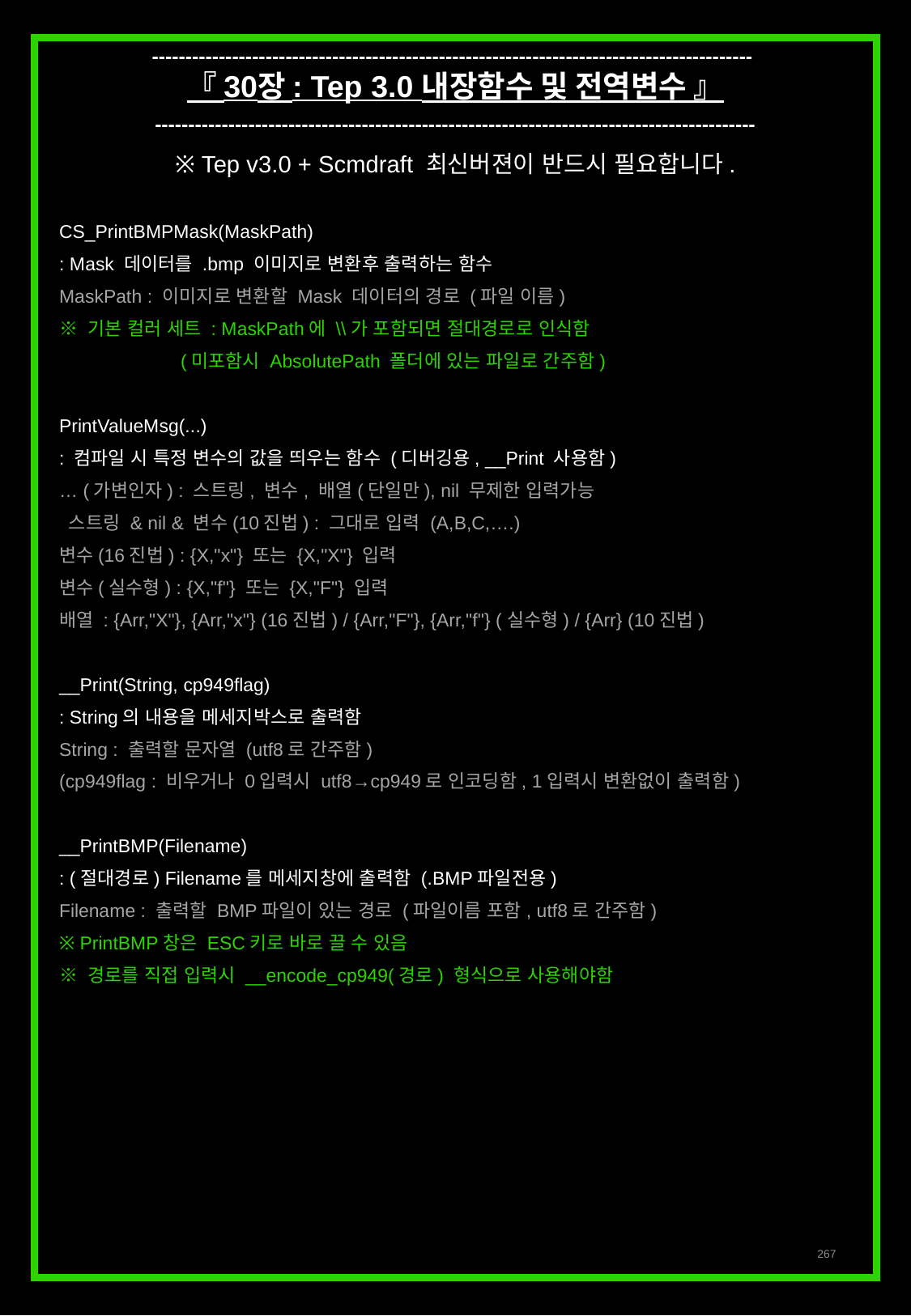

------------------------------------------------------------------------------------------
『 30장 : Tep 3.0 내장함수 및 전역변수 』
------------------------------------------------------------------------------------------

※ Tep v3.0 + Scmdraft 최신버젼이 반드시 필요합니다.

CS_PrintBMPMask(MaskPath)
: Mask 데이터를 .bmp 이미지로 변환후 출력하는 함수
MaskPath : 이미지로 변환할 Mask 데이터의 경로 (파일 이름)
※ 기본 컬러 세트 : MaskPath에 \\가 포함되면 절대경로로 인식함
 	(미포함시 AbsolutePath 폴더에 있는 파일로 간주함)

PrintValueMsg(...)
: 컴파일 시 특정 변수의 값을 띄우는 함수 (디버깅용, __Print 사용함)
… (가변인자) : 스트링, 변수, 배열(단일만), nil 무제한 입력가능
 스트링 & nil & 변수(10진법) : 그대로 입력 (A,B,C,….)
변수(16진법) : {X,"x"} 또는 {X,"X"} 입력
변수(실수형) : {X,"f"} 또는 {X,"F"} 입력
배열 : {Arr,"X"}, {Arr,"x"} (16진법) / {Arr,"F"}, {Arr,"f"} (실수형) / {Arr} (10진법)

__Print(String, cp949flag)
: String의 내용을 메세지박스로 출력함
String : 출력할 문자열 (utf8로 간주함)
(cp949flag : 비우거나 0입력시 utf8→cp949로 인코딩함, 1입력시 변환없이 출력함)

__PrintBMP(Filename)
: (절대경로) Filename를 메세지창에 출력함 (.BMP파일전용)
Filename : 출력할 BMP파일이 있는 경로 (파일이름 포함, utf8로 간주함)
※ PrintBMP창은 ESC키로 바로 끌 수 있음
※ 경로를 직접 입력시 __encode_cp949(경로) 형식으로 사용해야함

267